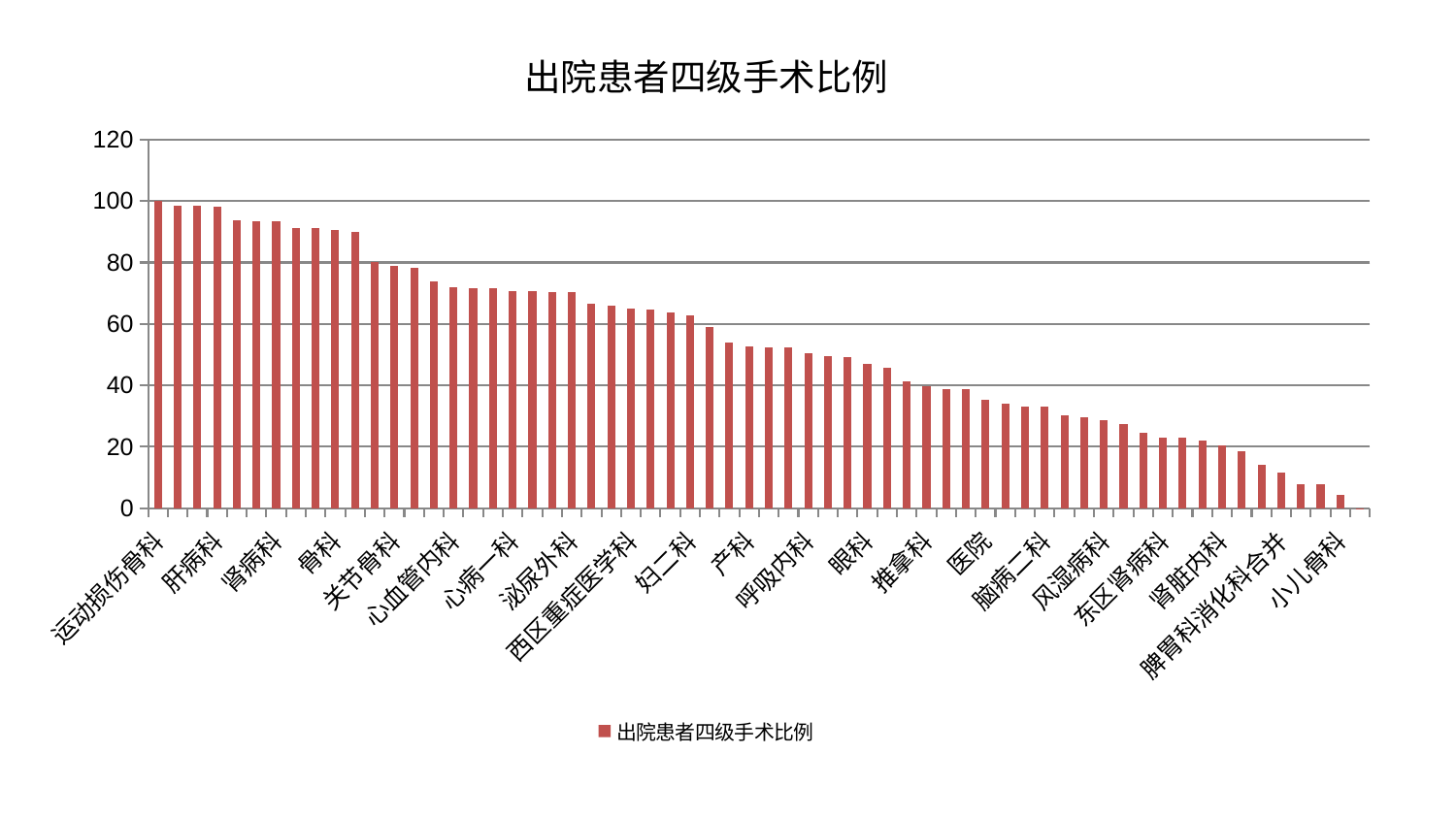

### Chart: 出院患者四级手术比例

| Category | 出院患者四级手术比例 |
|---|---|
| 运动损伤骨科 | 100.0 |
| 肛肠科 | 98.6376066612918 |
| 中医外治中心 | 98.43289280604031 |
| 肝病科 | 98.27049284369873 |
| 东区重症医学科 | 93.90477775709395 |
| 创伤骨科 | 93.57228439904603 |
| 肾病科 | 93.43911906644082 |
| 肝胆外科 | 91.22908471283309 |
| 乳腺甲状腺外科 | 91.20900779526892 |
| 骨科 | 90.54832386146437 |
| 综合内科 | 90.11072922898714 |
| 胸外科 | 80.10569211691356 |
| 关节骨科 | 79.0596788432104 |
| 身心医学科 | 78.30335595811586 |
| 脑病三科 | 73.96142090293732 |
| 心血管内科 | 71.86781863942069 |
| 心病二科 | 71.70166274490533 |
| 周围血管科 | 71.59836000884138 |
| 心病一科 | 70.84601988452798 |
| 儿科 | 70.80397589791154 |
| 妇科妇二科合并 | 70.4414977774712 |
| 泌尿外科 | 70.31406991612356 |
| 男科 | 66.56227537972555 |
| 脾胃病科 | 65.94336675669469 |
| 西区重症医学科 | 64.98578329064591 |
| 治未病中心 | 64.68787443384153 |
| 心病三科 | 63.63791029822345 |
| 妇二科 | 62.87609705459262 |
| 康复科 | 59.04941244601213 |
| 脊柱骨科 | 53.83908220011571 |
| 产科 | 52.656909267085034 |
| 针灸科 | 52.36840163768554 |
| 中医经典科 | 52.256453515066994 |
| 呼吸内科 | 50.399132787716745 |
| 老年医学科 | 49.527755083097766 |
| 小儿推拿科 | 49.187166876957804 |
| 眼科 | 46.88929892311467 |
| 消化内科 | 45.79932357250756 |
| 普通外科 | 41.31717744069619 |
| 推拿科 | 39.80982239778025 |
| 脑病一科 | 38.72509043476654 |
| 神经外科 | 38.6475107694191 |
| 医院 | 35.3189428609604 |
| 口腔科 | 34.07062059936696 |
| 肿瘤内科 | 33.11447473225146 |
| 脑病二科 | 33.04690838829744 |
| 心病四科 | 30.312085409301428 |
| 耳鼻喉科 | 29.673358049997038 |
| 风湿病科 | 28.699770152630776 |
| 美容皮肤科 | 27.286133349024244 |
| 妇科 | 24.427188775413626 |
| 东区肾病科 | 22.890162327811304 |
| 血液科 | 22.8609452001864 |
| 微创骨科 | 22.07734941518167 |
| 肾脏内科 | 20.555619797045026 |
| 重症医学科 | 18.652994132153076 |
| 皮肤科 | 14.181832366575694 |
| 脾胃科消化科合并 | 11.557293932085786 |
| 神经内科 | 7.784583153930668 |
| 内分泌科 | 7.730005380527991 |
| 小儿骨科 | 4.50399378444857 |
| 显微骨科 | 0.05605118037508274 |
167